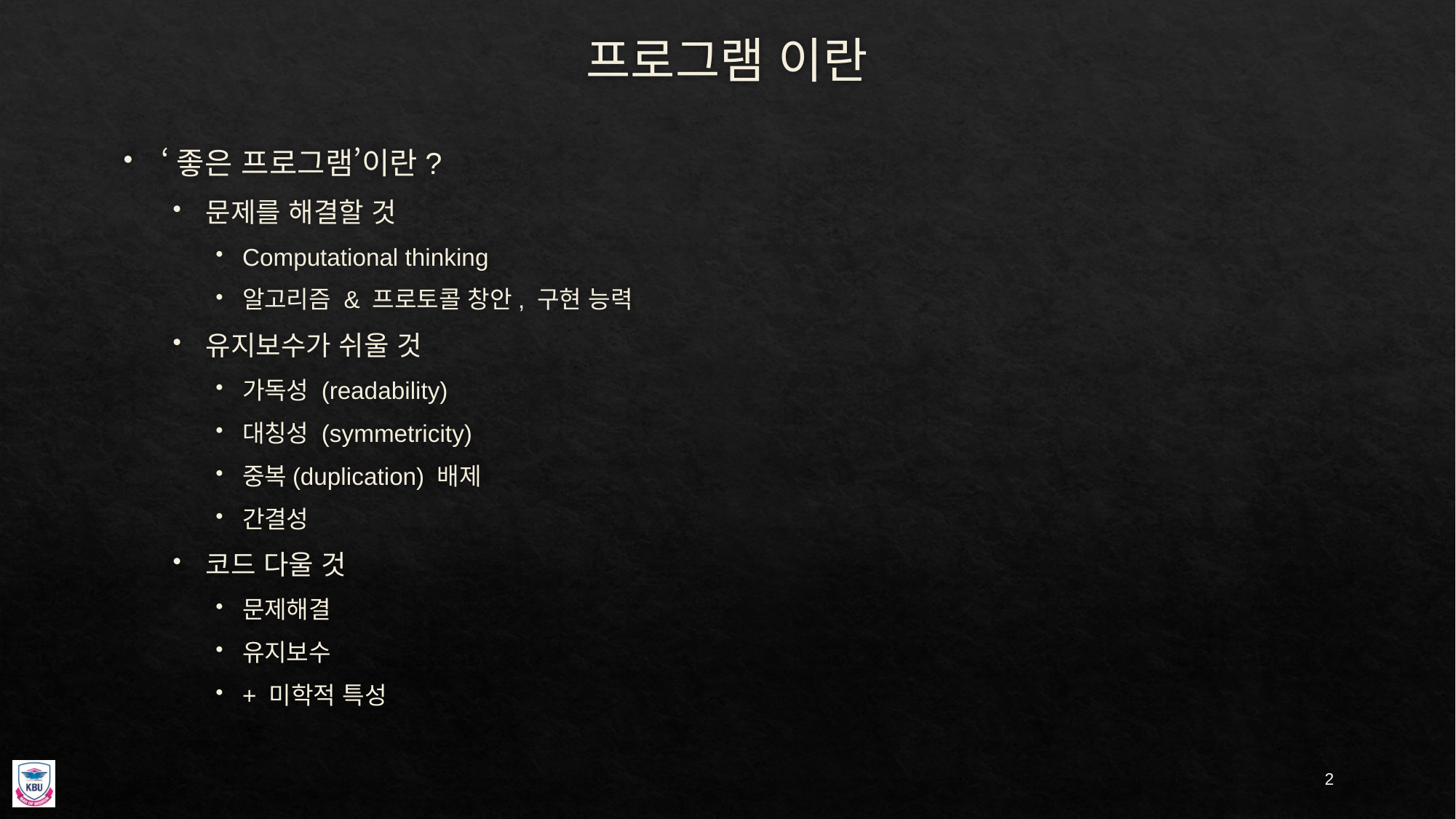

# 프로그램 이란
‘좋은 프로그램’이란?
문제를 해결할 것
Computational thinking
알고리즘 & 프로토콜 창안, 구현 능력
유지보수가 쉬울 것
가독성 (readability)
대칭성 (symmetricity)
중복(duplication) 배제
간결성
코드 다울 것
문제해결
유지보수
+ 미학적 특성
2